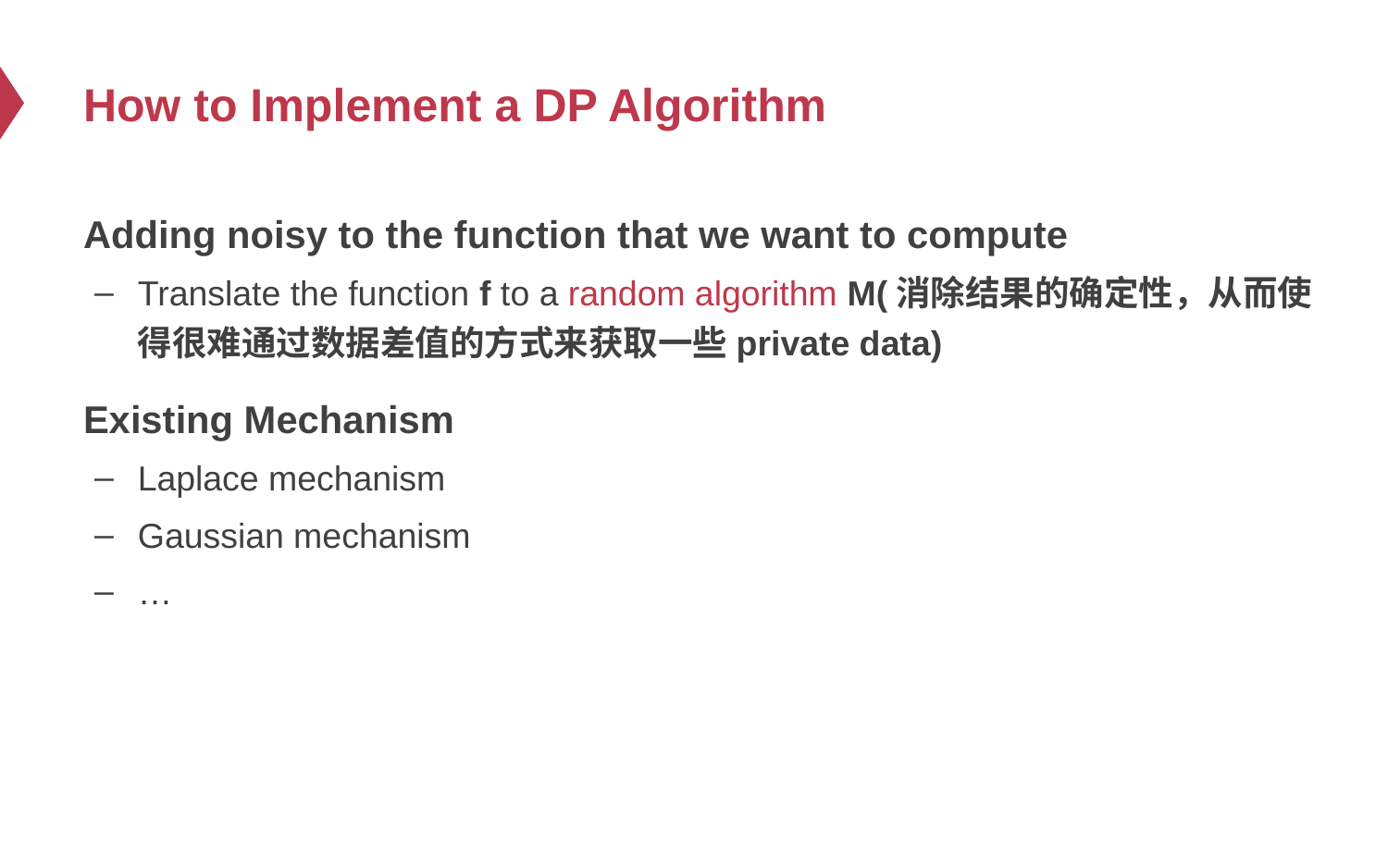

# How to Implement a DP Algorithm
Adding noisy to the function that we want to compute
Translate the function f to a random algorithm M(消除结果的确定性，从而使得很难通过数据差值的方式来获取一些private data)
Existing Mechanism
Laplace mechanism
Gaussian mechanism
…
38